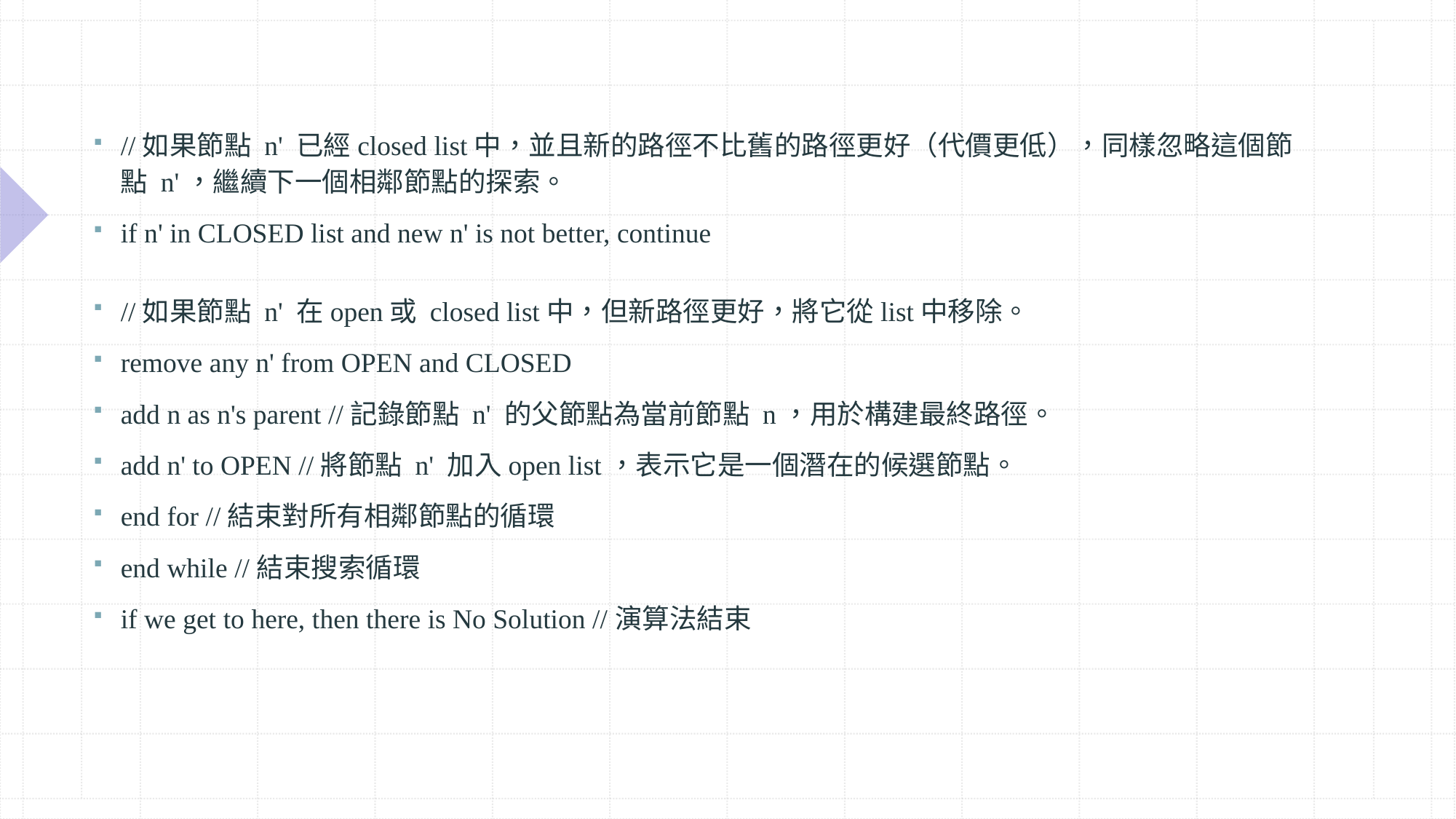

//如果節點 n' 已經closed list中，並且新的路徑不比舊的路徑更好（代價更低），同樣忽略這個節點 n'，繼續下一個相鄰節點的探索。
if n' in CLOSED list and new n' is not better, continue

//如果節點 n' 在open或 closed list中，但新路徑更好，將它從list中移除。
remove any n' from OPEN and CLOSED
add n as n's parent //記錄節點 n' 的父節點為當前節點 n，用於構建最終路徑。
add n' to OPEN //將節點 n' 加入open list，表示它是一個潛在的候選節點。
end for //結束對所有相鄰節點的循環
end while //結束搜索循環
if we get to here, then there is No Solution //演算法結束